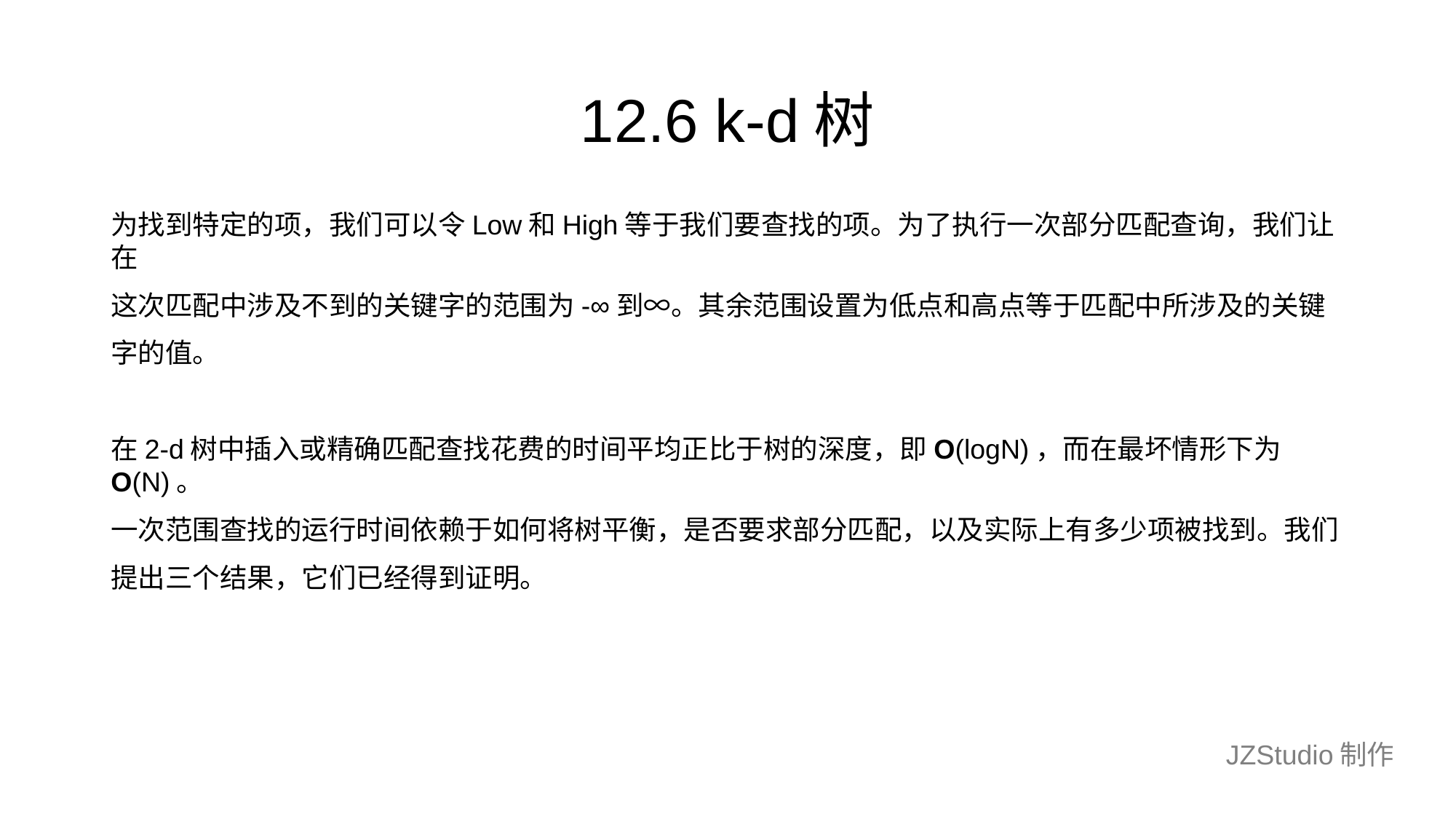

# 12.6 k-d树
为找到特定的项，我们可以令Low和High等于我们要查找的项。为了执行一次部分匹配查询，我们让在
这次匹配中涉及不到的关键字的范围为-∞到∞。其余范围设置为低点和高点等于匹配中所涉及的关键
字的值。

在2-d树中插入或精确匹配查找花费的时间平均正比于树的深度，即O(logN)，而在最坏情形下为O(N)。
一次范围查找的运行时间依赖于如何将树平衡，是否要求部分匹配，以及实际上有多少项被找到。我们
提出三个结果，它们已经得到证明。